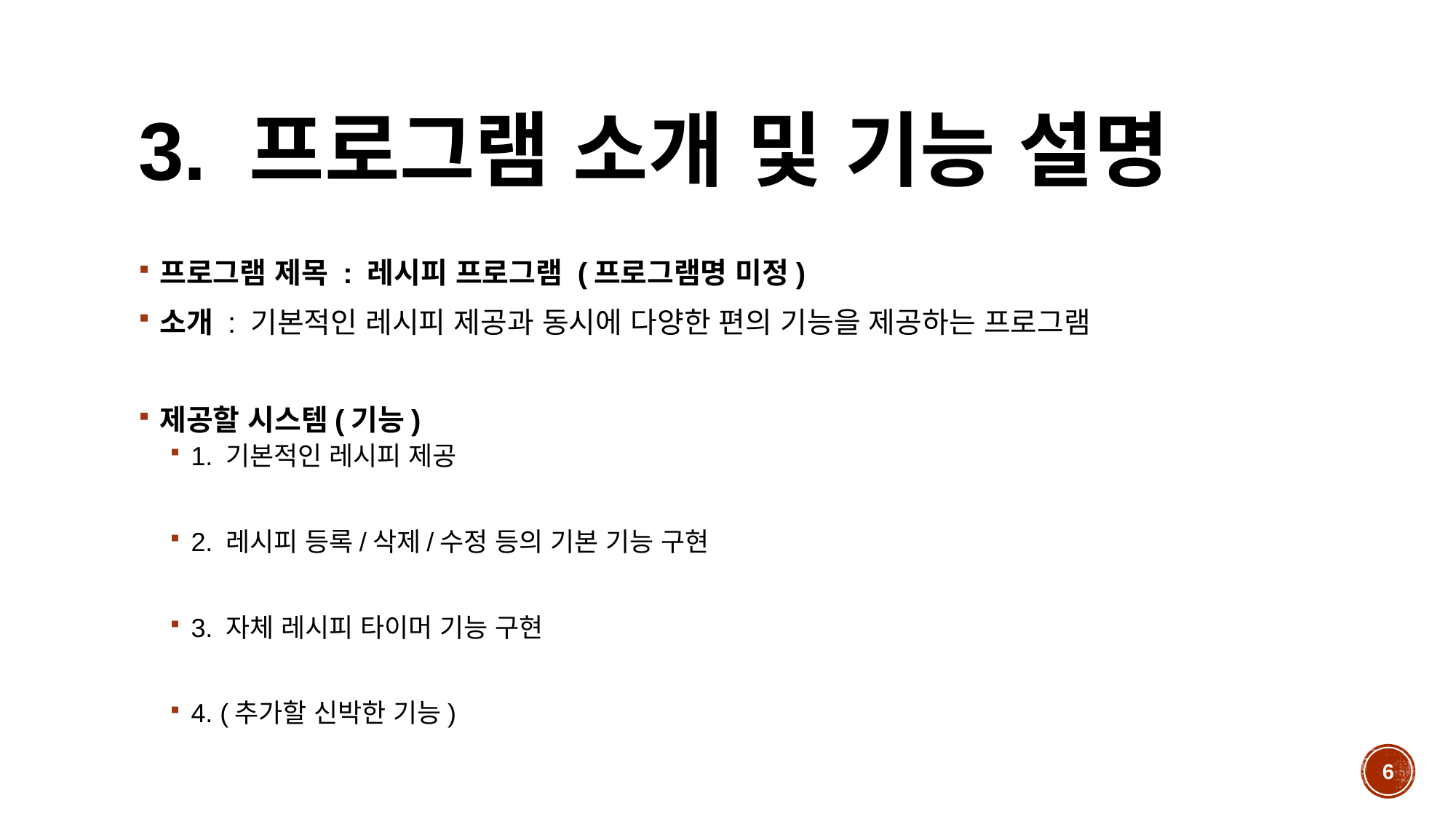

# 3. 프로그램 소개 및 기능 설명
프로그램 제목 : 레시피 프로그램 (프로그램명 미정)
소개 : 기본적인 레시피 제공과 동시에 다양한 편의 기능을 제공하는 프로그램

제공할 시스템(기능)
1. 기본적인 레시피 제공

2. 레시피 등록/삭제/수정 등의 기본 기능 구현

3. 자체 레시피 타이머 기능 구현

4. (추가할 신박한 기능)
6